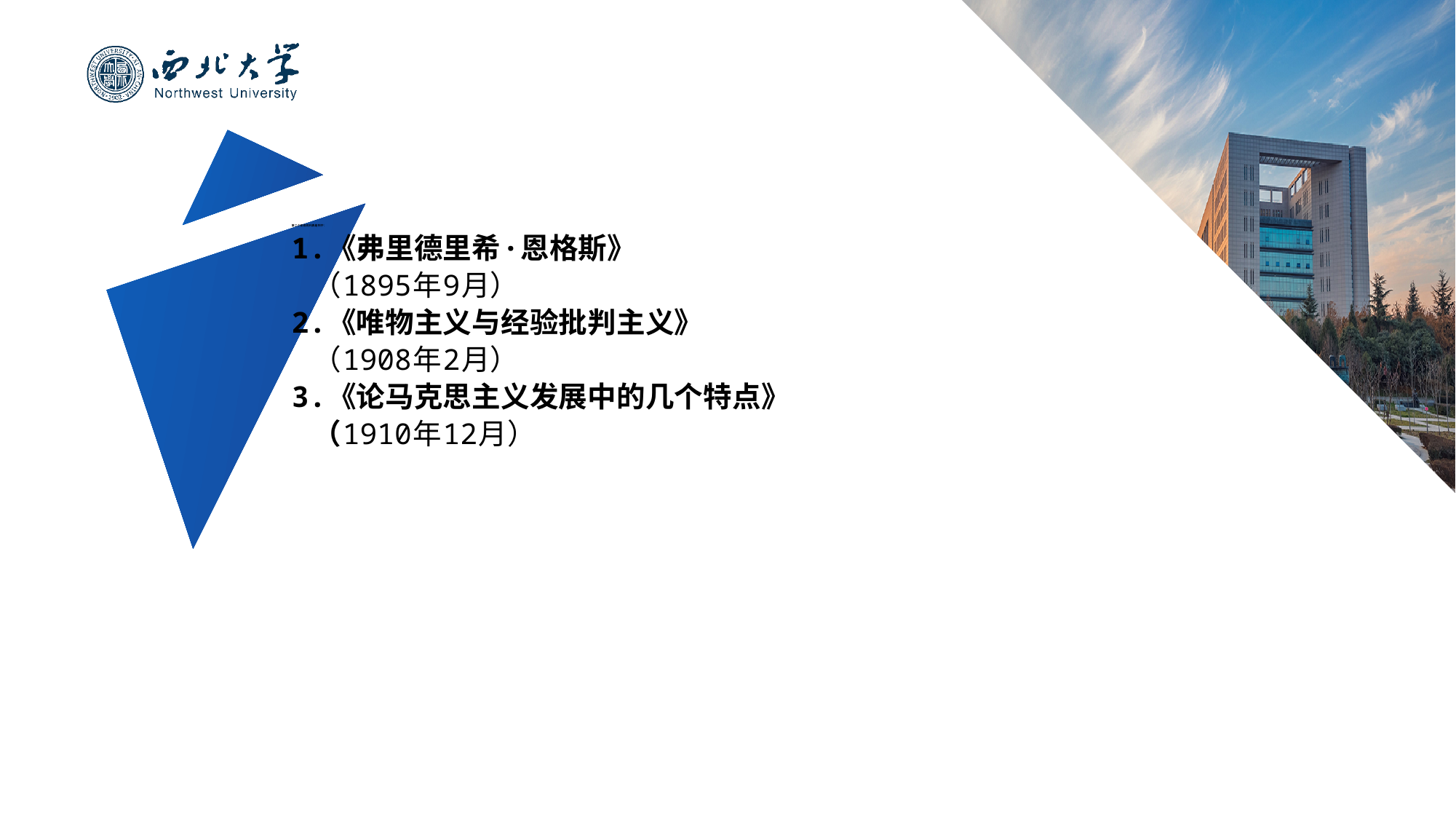

#
第二个阶段的代表是列宁：
1.《弗里德里希·恩格斯》
   （1895年9月）
2.《唯物主义与经验批判主义》
   （1908年2月）
3.《论马克思主义发展中的几个特点》
   （1910年12月）